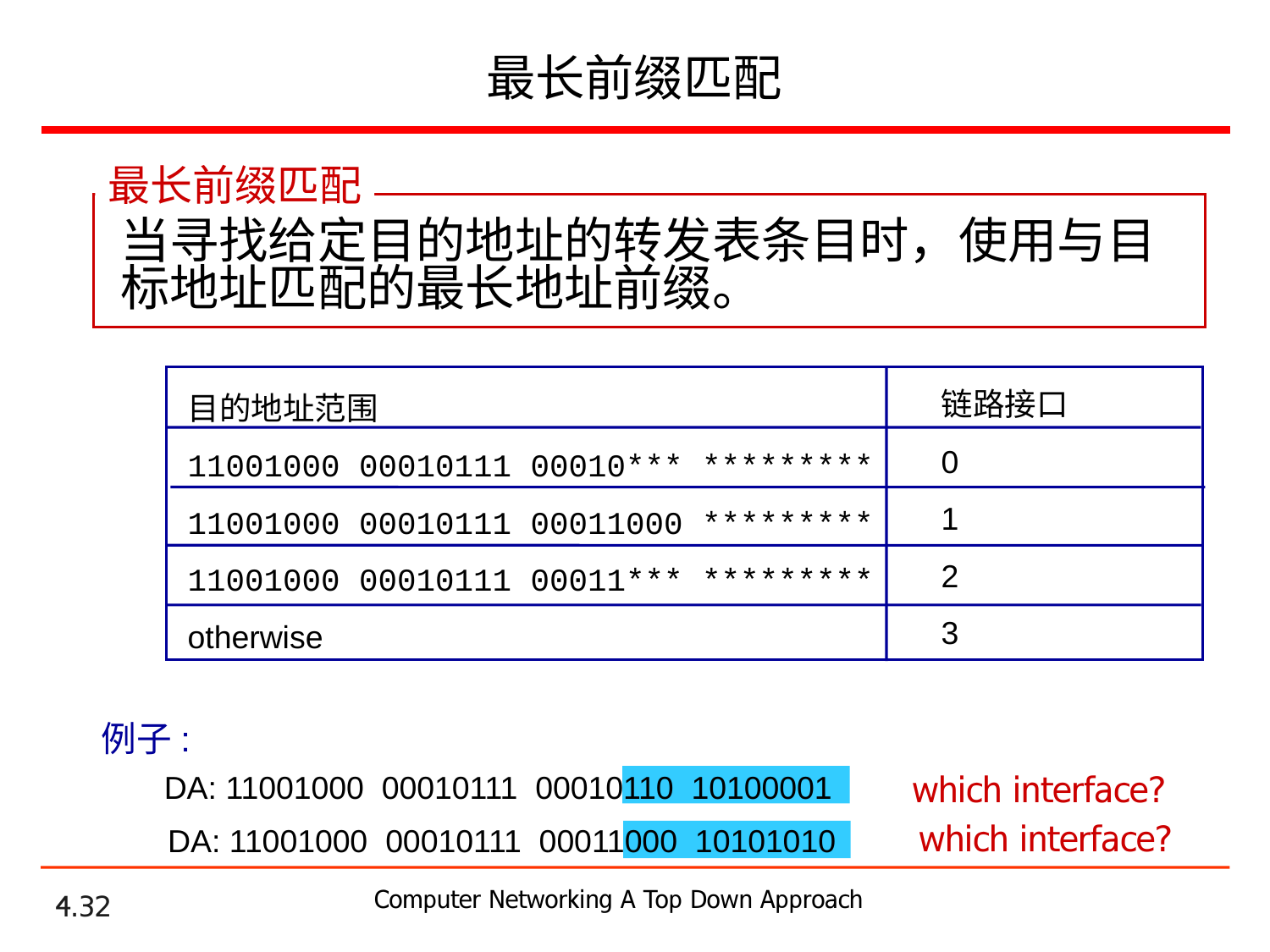

# 最长前缀匹配
最长前缀匹配

当寻找给定目的地址的转发表条目时，使用与目标地址匹配的最长地址前缀。
链路接口
0
1
2
3
目的地址范围
11001000 00010111 00010*** *********
11001000 00010111 00011000 *********
11001000 00010111 00011*** *********
otherwise

例子:
which interface?
DA: 11001000  00010111  00010110  10100001

which interface?
DA: 11001000  00010111  00011000  10101010